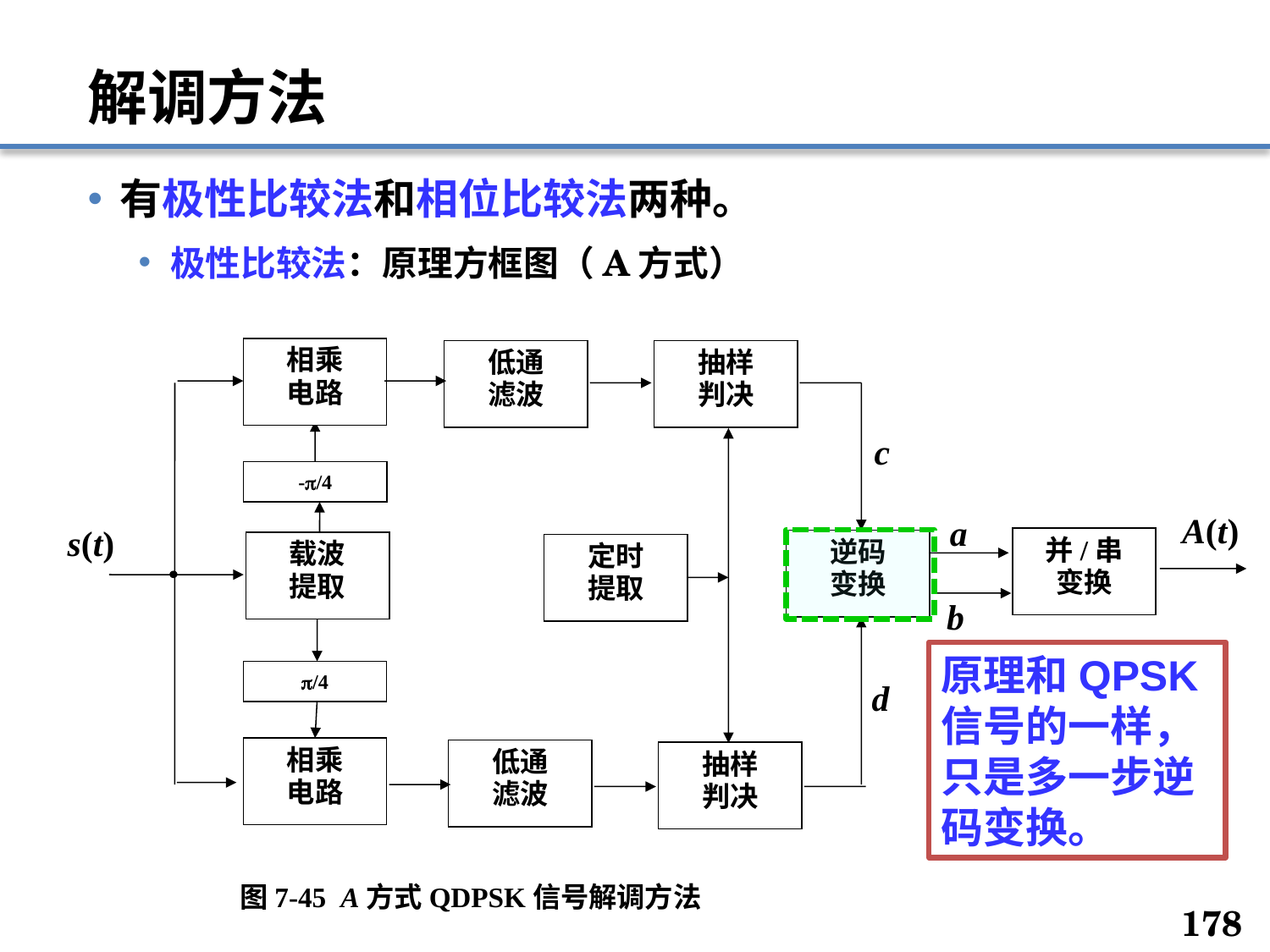

# 解调方法
有极性比较法和相位比较法两种。
极性比较法：原理方框图（A方式）

相乘
电路
低通
滤波
抽样
判决

逆码
变换

c
-π/4

A(t)
a
s(t)
并/串
变换

b

π/4
d

相乘
电路
低通
滤波
抽样
判决

图7-45  A方式QDPSK信号解调方法

定时
提取

载波
提取

原理和QPSK信号的一样，只是多一步逆码变换。
178